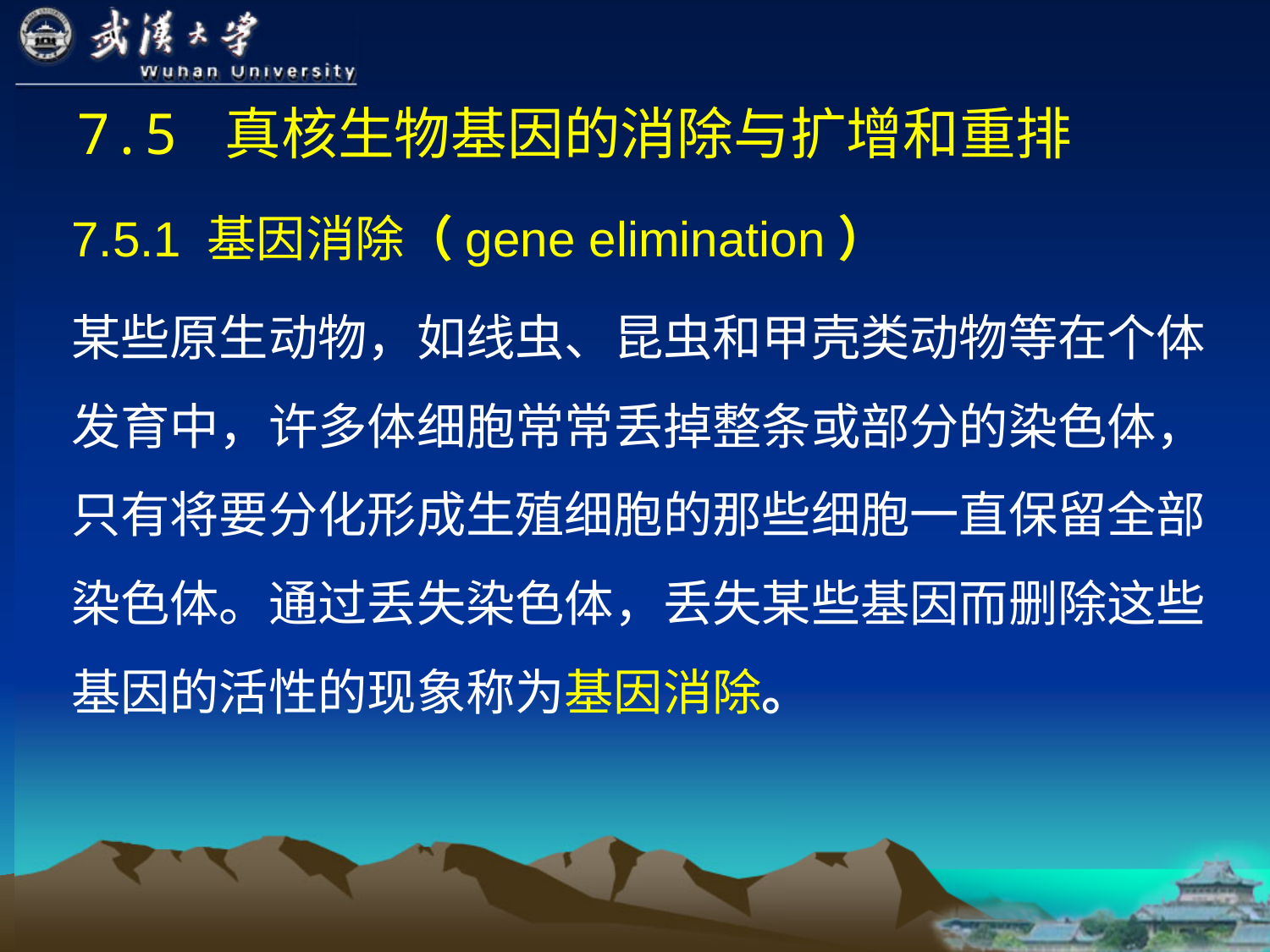

# 7.5 真核生物基因的消除与扩增和重排
7.5.1 基因消除（gene elimination）
某些原生动物，如线虫、昆虫和甲壳类动物等在个体发育中，许多体细胞常常丢掉整条或部分的染色体，只有将要分化形成生殖细胞的那些细胞一直保留全部染色体。通过丢失染色体，丢失某些基因而删除这些基因的活性的现象称为基因消除。